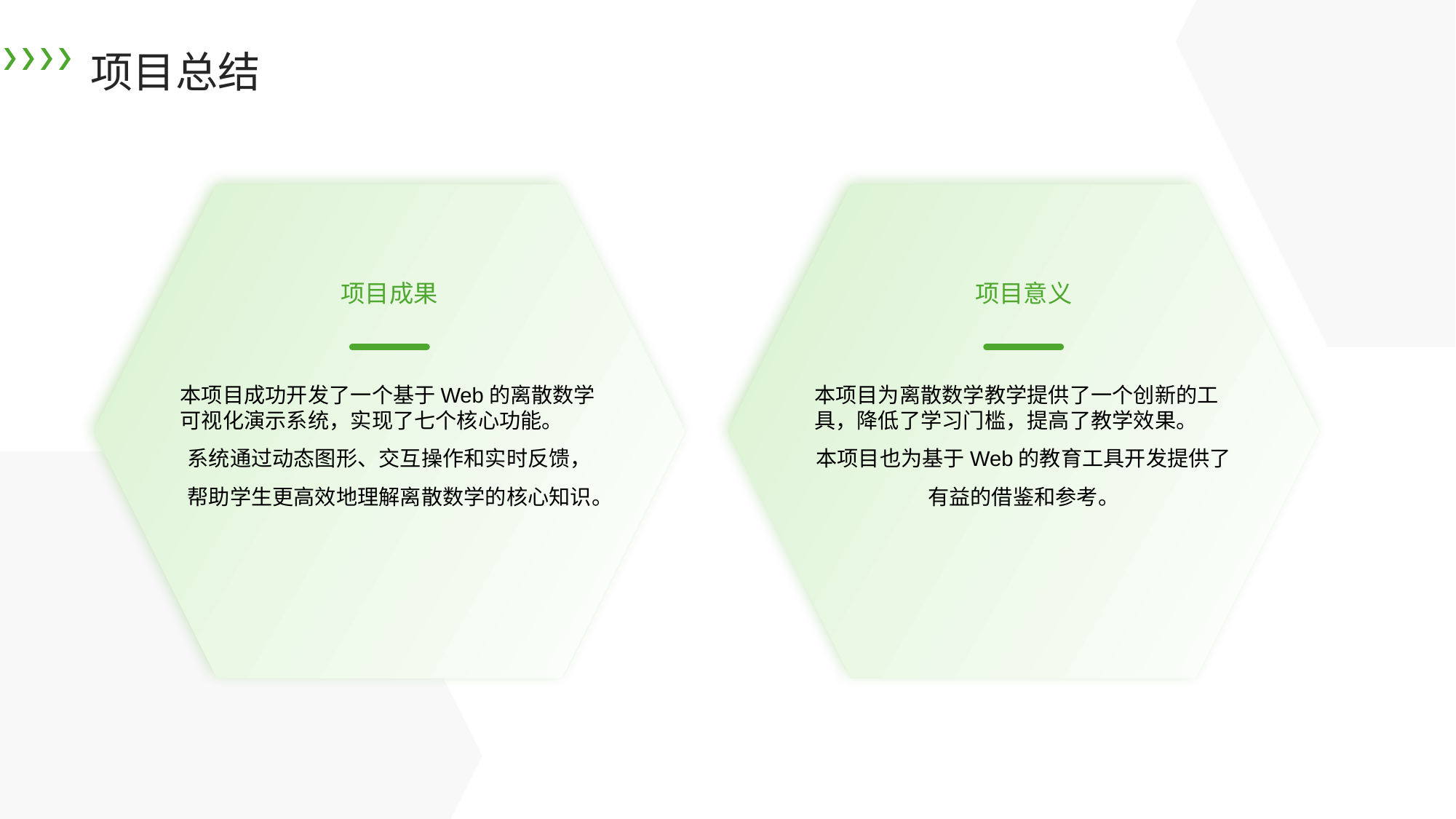

项目总结

项目成果
项目意义
本项目成功开发了一个基于Web的离散数学可视化演示系统，实现了七个核心功能。
系统通过动态图形、交互操作和实时反馈，帮助学生更高效地理解离散数学的核心知识。
本项目为离散数学教学提供了一个创新的工具，降低了学习门槛，提高了教学效果。
本项目也为基于Web的教育工具开发提供了有益的借鉴和参考。